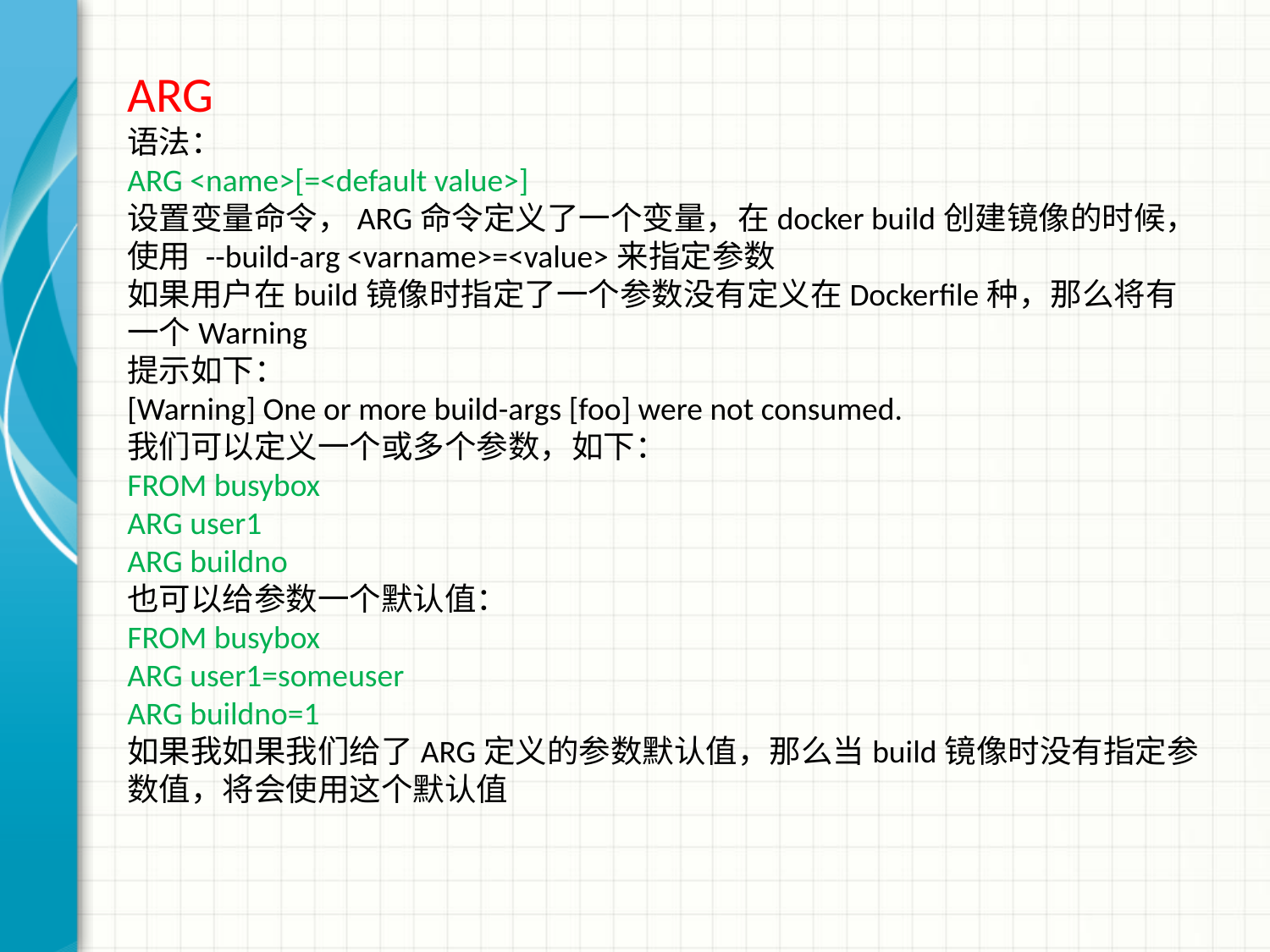

ARG
语法：
ARG <name>[=<default value>]
设置变量命令，ARG命令定义了一个变量，在docker build创建镜像的时候，使用 --build-arg <varname>=<value>来指定参数
如果用户在build镜像时指定了一个参数没有定义在Dockerfile种，那么将有一个Warning
提示如下：
[Warning] One or more build-args [foo] were not consumed.
我们可以定义一个或多个参数，如下：
FROM busybox
ARG user1
ARG buildno
也可以给参数一个默认值：
FROM busybox
ARG user1=someuser
ARG buildno=1
如果我如果我们给了ARG定义的参数默认值，那么当build镜像时没有指定参数值，将会使用这个默认值